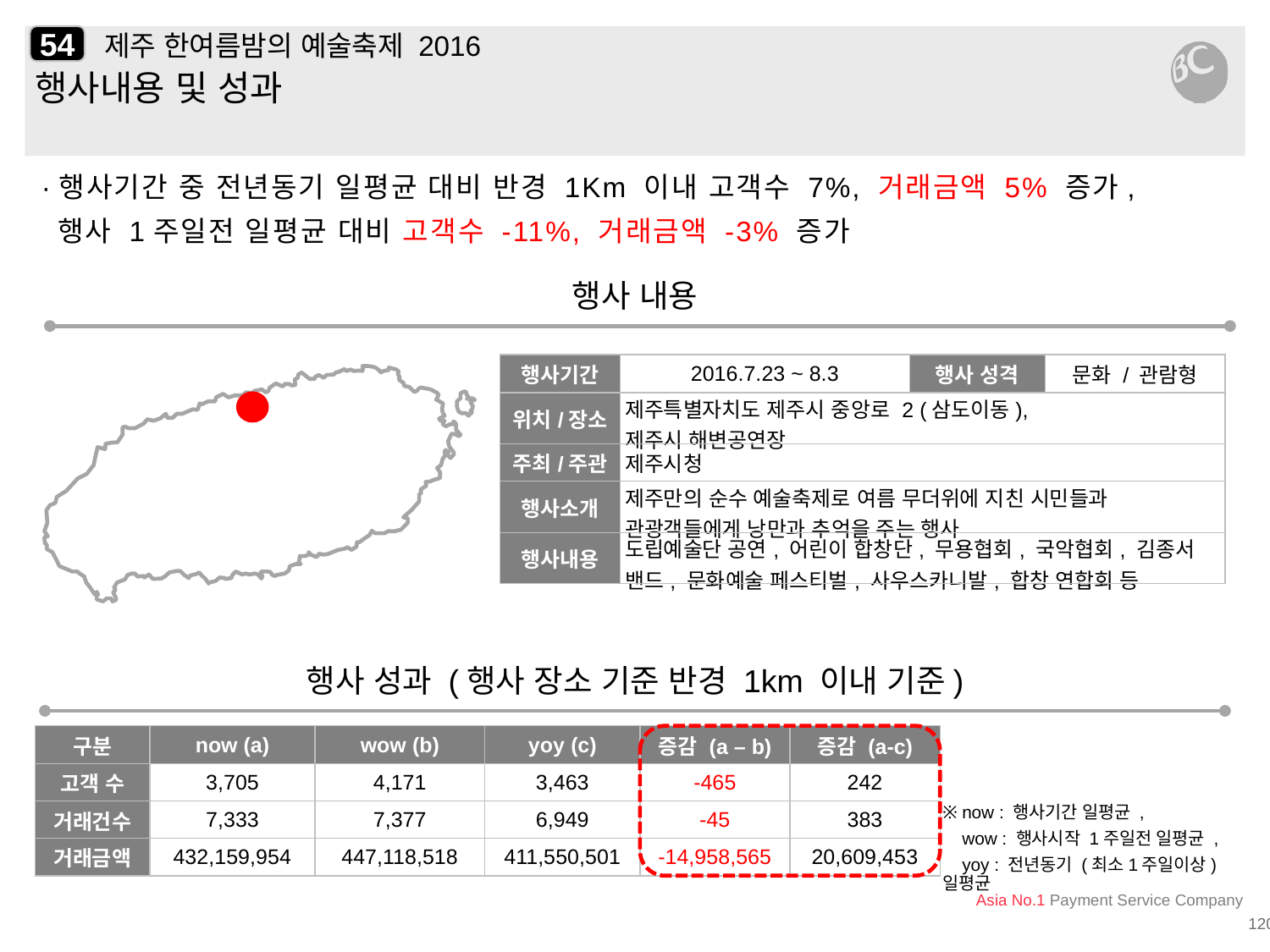

54
# 제주 한여름밤의 예술축제 2016
행사내용 및 성과
·행사기간 중 전년동기 일평균 대비 반경 1Km 이내 고객수 7%, 거래금액 5% 증가,
 행사 1주일전 일평균 대비 고객수 -11%, 거래금액 -3% 증가
행사 내용
| 행사기간 | 2016.7.23 ~ 8.3 | 행사 성격 | 문화 / 관람형 |
| --- | --- | --- | --- |
| 위치/장소 | 제주특별자치도 제주시 중앙로 2 (삼도이동), 제주시 해변공연장 |  |  |
| 주최/주관 | 제주시청 |  |  |
| 행사소개 | 제주만의 순수 예술축제로 여름 무더위에 지친 시민들과 관광객들에게 낭만과 추억을 주는 행사 |  |  |
| 행사내용 | 도립예술단 공연, 어린이 합창단, 무용협회, 국악협회, 김종서 밴드, 문화예술 페스티벌, 사우스카니발, 합창 연합회 등 |  |  |

행사 성과 (행사 장소 기준 반경 1km 이내 기준)
| 구분 | now (a) | wow (b) | yoy (c) | 증감 (a – b) | 증감 (a-c) |
| --- | --- | --- | --- | --- | --- |
| 고객 수 | 3,705 | 4,171 | 3,463 | -465 | 242 |
| 거래건수 | 7,333 | 7,377 | 6,949 | -45 | 383 |
| 거래금액 | 432,159,954 | 447,118,518 | 411,550,501 | -14,958,565 | 20,609,453 |

※ now : 행사기간 일평균 ,
    wow : 행사시작 1주일전 일평균 ,
    yoy : 전년동기 (최소1주일이상) 일평균